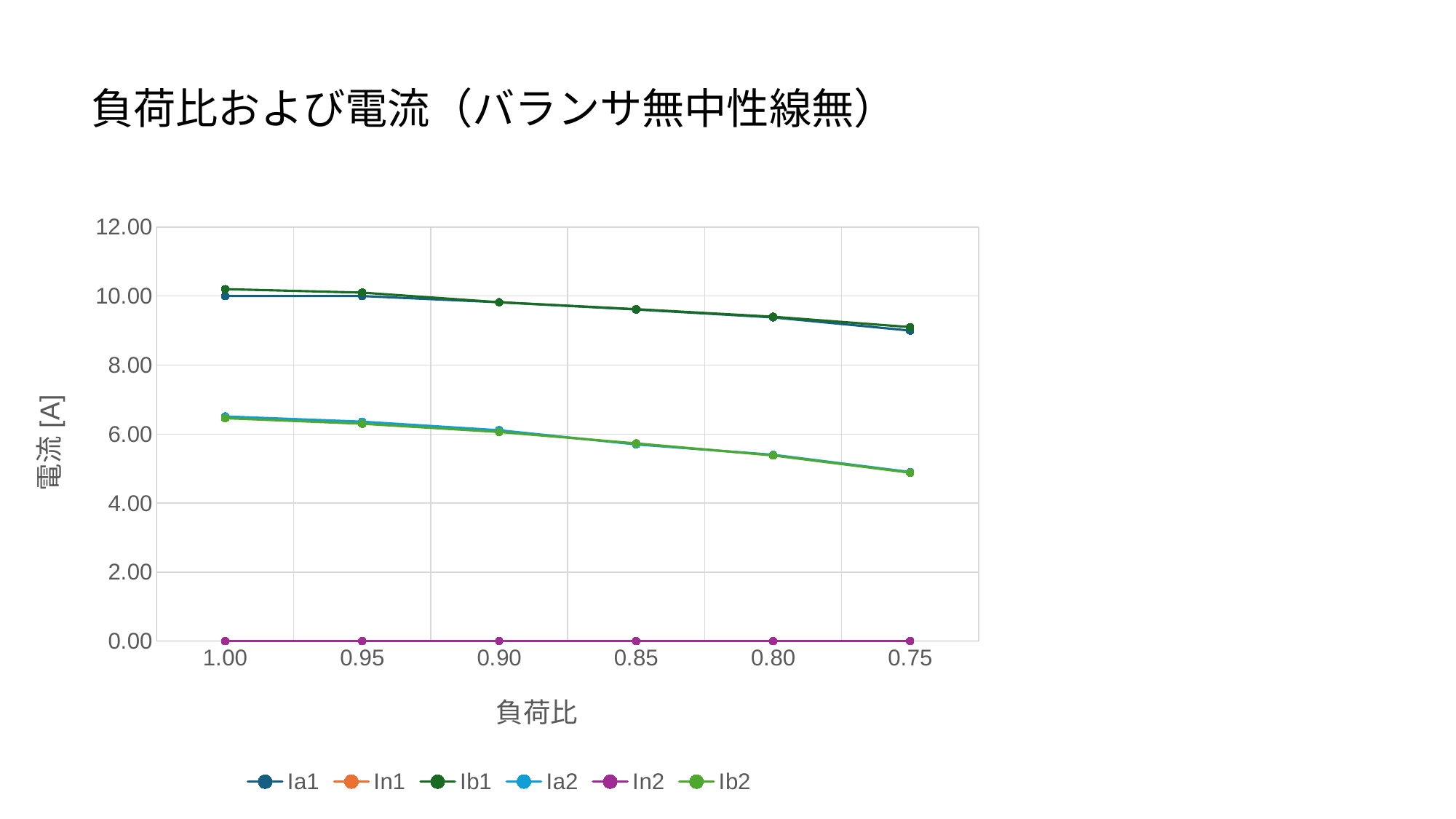

負荷比および電流（バランサ無中性線無）

### Chart

| Category | Ia1 | In1 | Ib1 | Ia2 | In2 | Ib2 |
|---|---|---|---|---|---|---|
| 1 | 10.0 | 0.0 | 10.2 | 6.51 | 0.0 | 6.46 |
| 0.95 | 10.0 | 0.0 | 10.1 | 6.36 | 0.0 | 6.3 |
| 0.89999999999999991 | 9.82 | 0.0 | 9.82 | 6.11 | 0.0 | 6.06 |
| 0.84999999999999987 | 9.61 | 0.0 | 9.62 | 5.7 | 0.0 | 5.73 |
| 0.79999999999999982 | 9.38 | 0.0 | 9.4 | 5.4 | 0.0 | 5.38 |
| 0.75 | 9.0 | 0.0 | 9.1 | 4.9 | 0.0 | 4.88 |